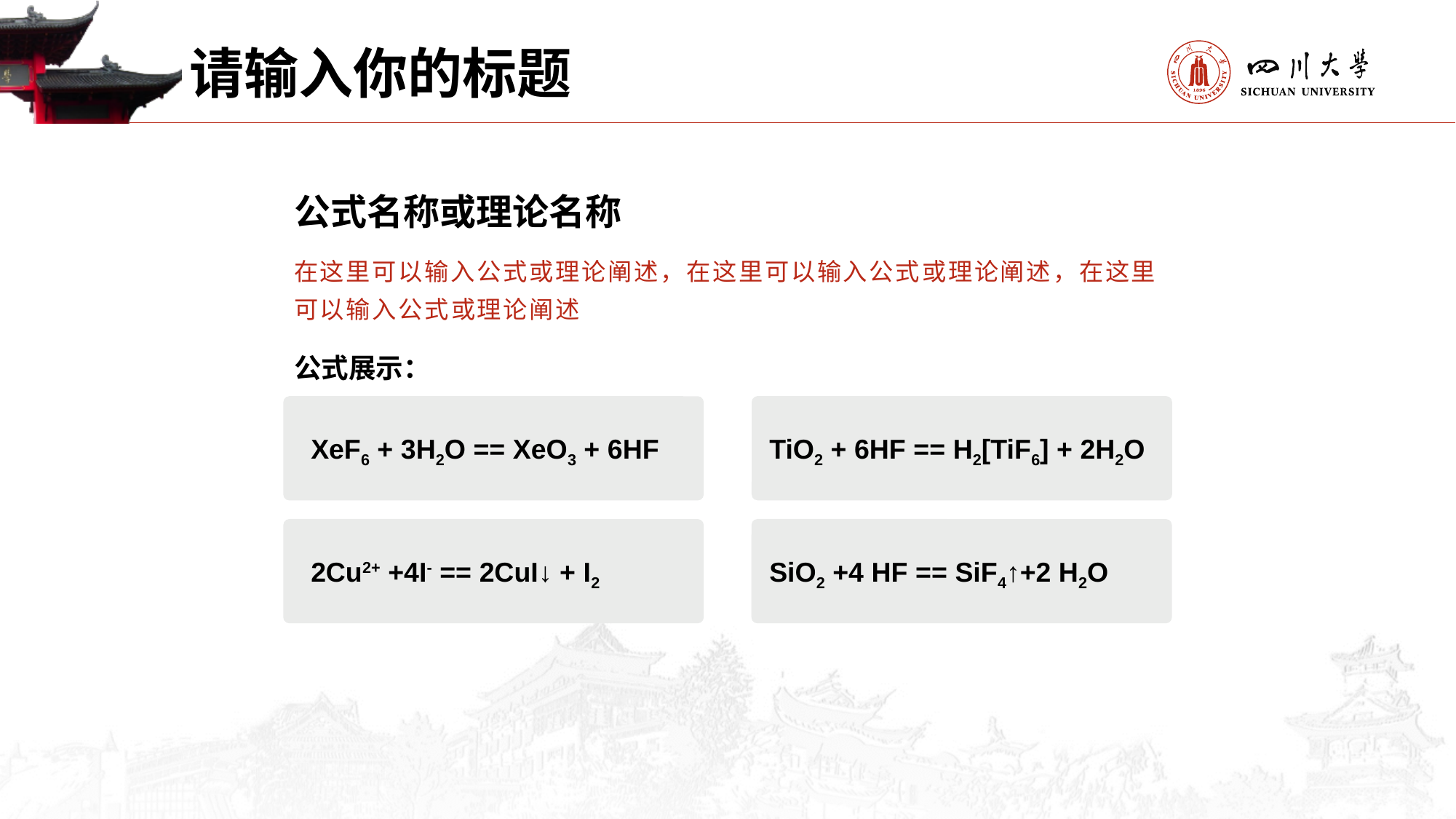

请输入你的标题
公式名称或理论名称
在这里可以输入公式或理论阐述，在这里可以输入公式或理论阐述，在这里可以输入公式或理论阐述

公式展示：

XeF6 + 3H2O == XeO3 + 6HF
TiO2 + 6HF == H2[TiF6] + 2H2O

2Cu2+ +4I- == 2CuI↓ + I2
SiO2 +4 HF == SiF4↑+2 H2O